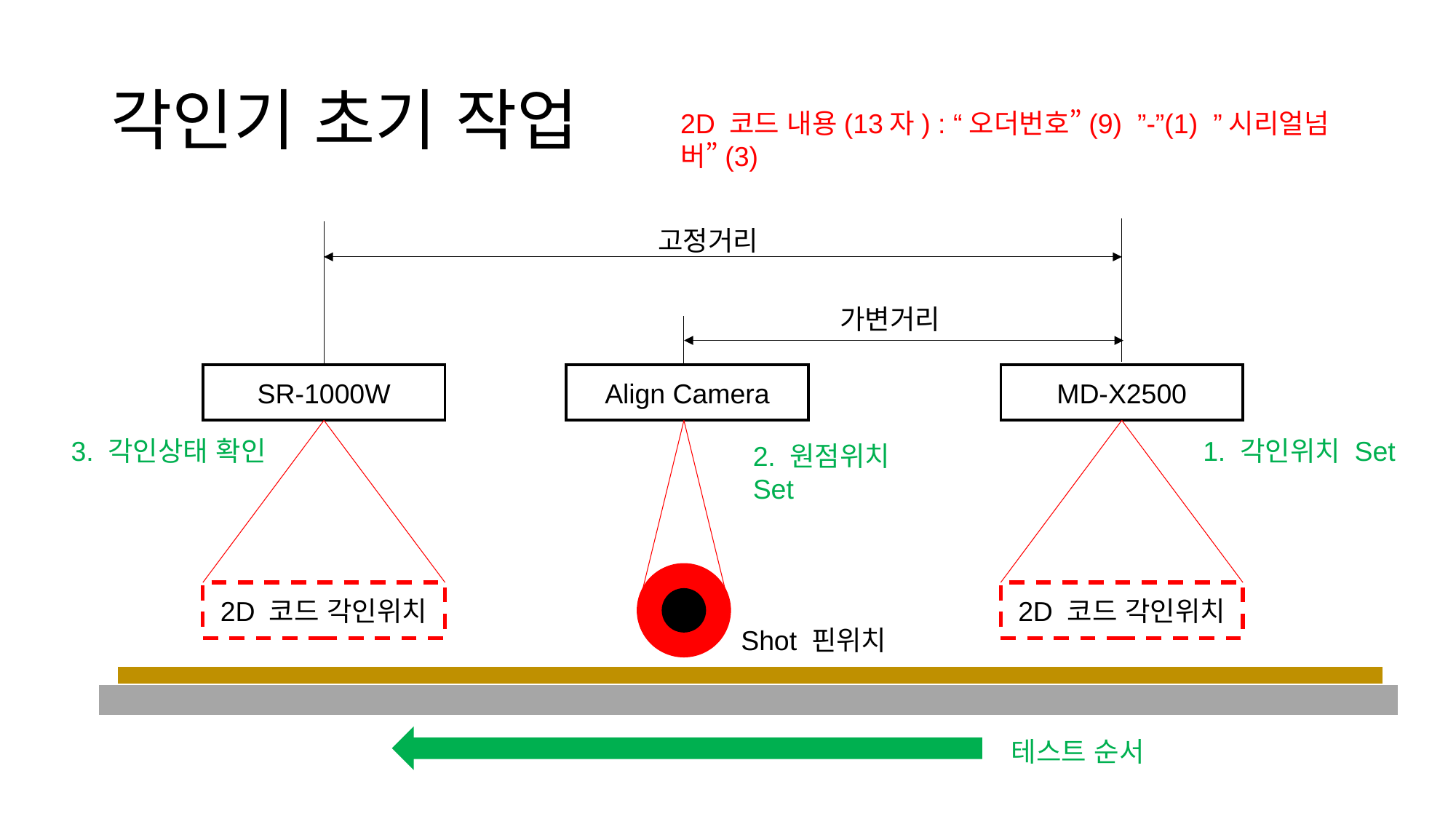

# 각인기 초기 작업
2D 코드 내용(13자) : “오더번호”(9)  ”-”(1)  ”시리얼넘버”(3)
고정거리
가변거리
SR-1000W
Align Camera
MD-X2500
3. 각인상태 확인
1. 각인위치 Set
2. 원점위치 Set

2D 코드 각인위치
2D 코드 각인위치
Shot 핀위치

테스트 순서